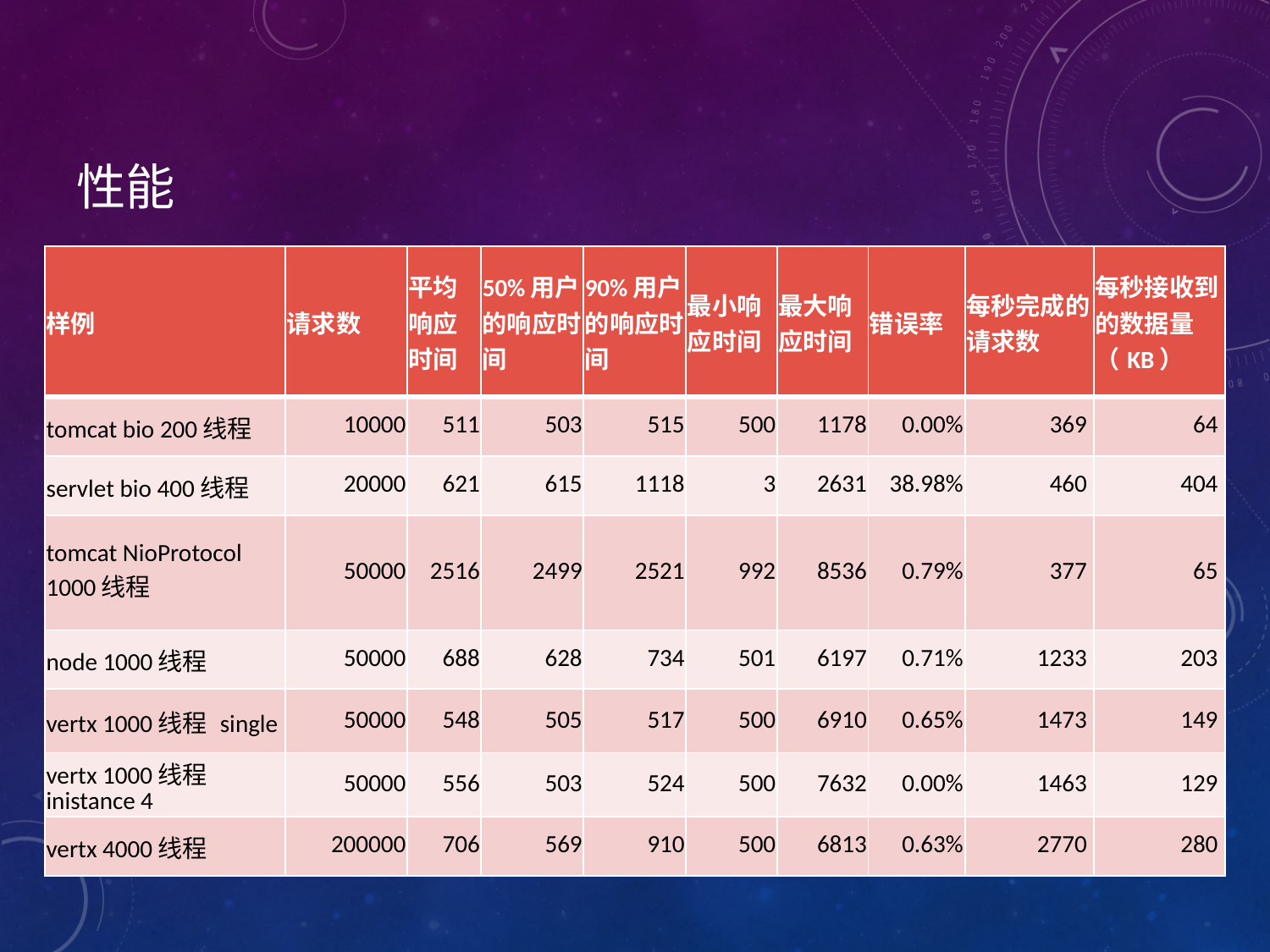

# 性能
| 样例 | 请求数 | 平均响应时间 | 50%用户的响应时间 | 90%用户的响应时间 | 最小响应时间 | 最大响应时间 | 错误率 | 每秒完成的请求数 | 每秒接收到的数据量（KB） |
| --- | --- | --- | --- | --- | --- | --- | --- | --- | --- |
| tomcat bio 200线程 | 10000 | 511 | 503 | 515 | 500 | 1178 | 0.00% | 369 | 64 |
| servlet bio 400线程 | 20000 | 621 | 615 | 1118 | 3 | 2631 | 38.98% | 460 | 404 |
| tomcat NioProtocol 1000线程 | 50000 | 2516 | 2499 | 2521 | 992 | 8536 | 0.79% | 377 | 65 |
| node 1000线程 | 50000 | 688 | 628 | 734 | 501 | 6197 | 0.71% | 1233 | 203 |
| vertx 1000线程 single | 50000 | 548 | 505 | 517 | 500 | 6910 | 0.65% | 1473 | 149 |
| vertx 1000线程 inistance 4 | 50000 | 556 | 503 | 524 | 500 | 7632 | 0.00% | 1463 | 129 |
| vertx 4000线程 | 200000 | 706 | 569 | 910 | 500 | 6813 | 0.63% | 2770 | 280 |